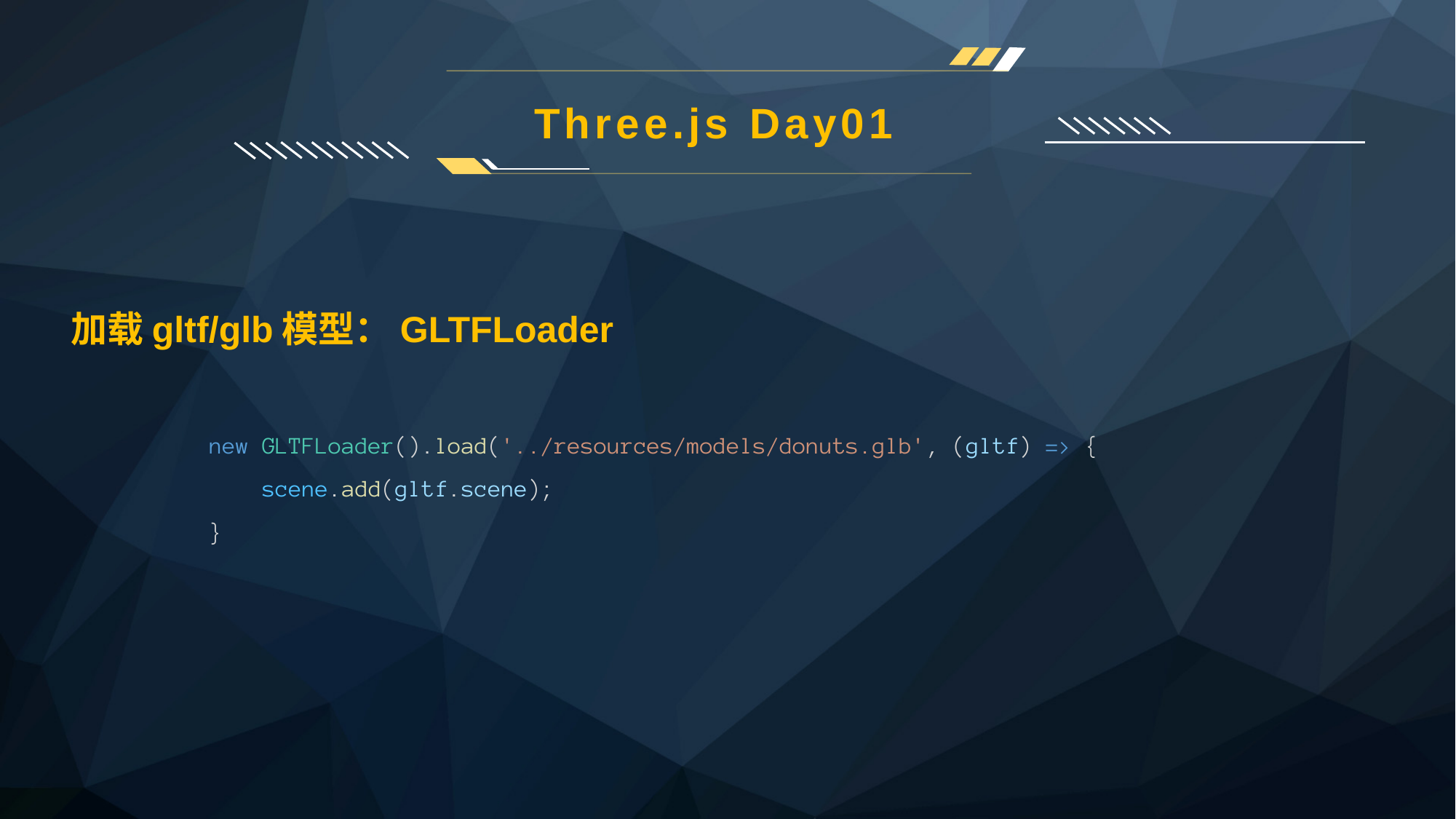

Three.js Day01

加载gltf/glb模型：GLTFLoader
new GLTFLoader().load('../resources/models/donuts.glb', (gltf) => {
    scene.add(gltf.scene);
}